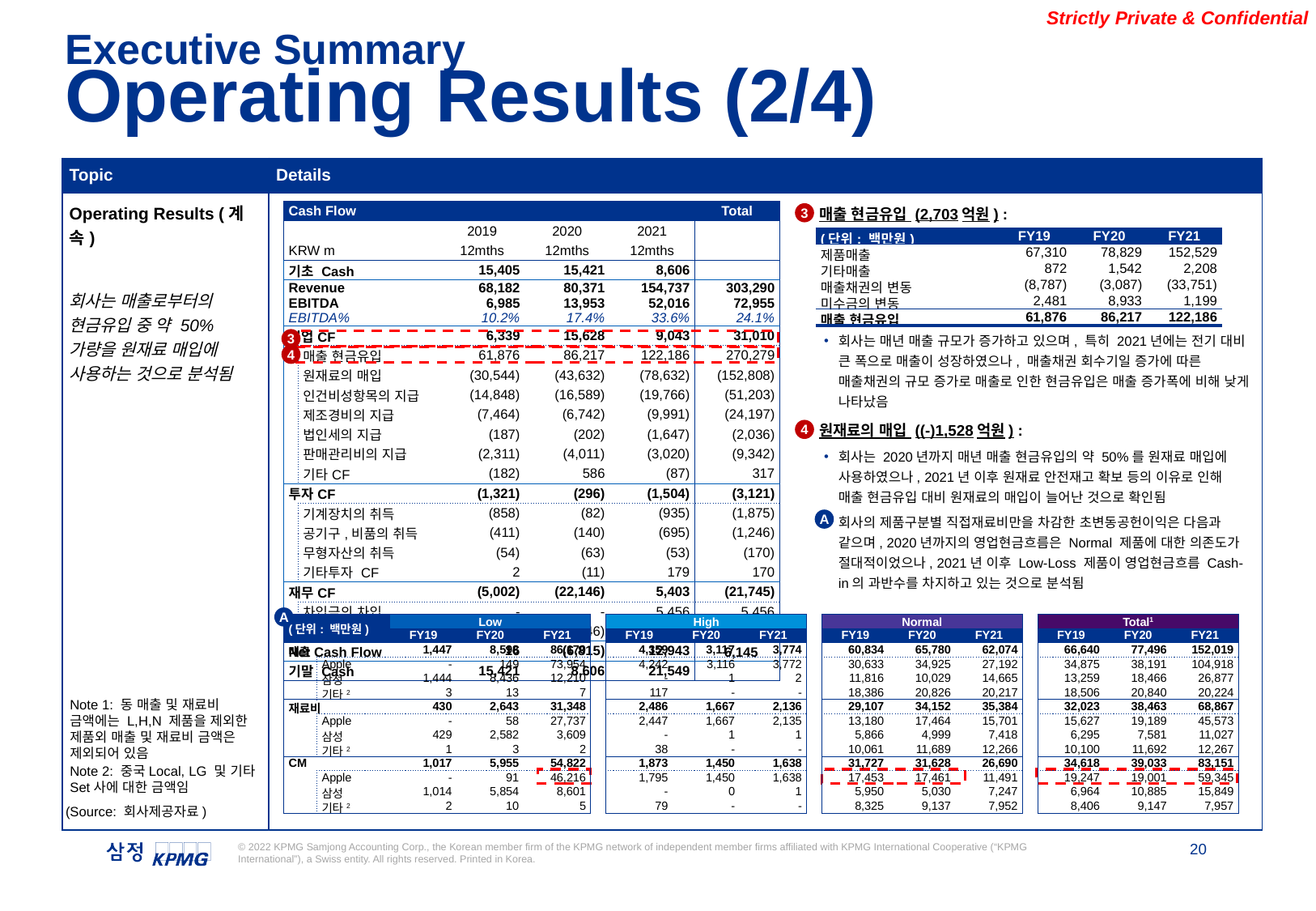

Executive Summary
Operating Results (2/4)
| Topic | Details |
| --- | --- |
| Operating Results (계속) 회사는 매출로부터의 현금유입 중 약 50% 가량을 원재료 매입에 사용하는 것으로 분석됨 |  |
| Cash Flow |  |  |  |  |  | Total |
| --- | --- | --- | --- | --- | --- | --- |
|  |  |  | 2019 | 2020 | 2021 |  |
| KRW m |  |  | 12mths | 12mths | 12mths |  |
| 기초 Cash |  |  | 15,405 | 15,421 | 8,606 |  |
| Revenue |  |  | 68,182 | 80,371 | 154,737 | 303,290 |
| EBITDA |  |  | 6,985 | 13,953 | 52,016 | 72,955 |
| EBITDA% |  |  | 10.2% | 17.4% | 33.6% | 24.1% |
| 영업CF |  |  | 6,339 | 15,628 | 9,043 | 31,010 |
|  | 매출 현금유입 |  | 61,876 | 86,217 | 122,186 | 270,279 |
|  | 원재료의 매입 |  | (30,544) | (43,632) | (78,632) | (152,808) |
|  | 인건비성항목의 지급 |  | (14,848) | (16,589) | (19,766) | (51,203) |
|  | 제조경비의 지급 |  | (7,464) | (6,742) | (9,991) | (24,197) |
|  | 법인세의 지급 |  | (187) | (202) | (1,647) | (2,036) |
|  | 판매관리비의 지급 |  | (2,311) | (4,011) | (3,020) | (9,342) |
|  | 기타CF |  | (182) | 586 | (87) | 317 |
| 투자CF |  |  | (1,321) | (296) | (1,504) | (3,121) |
|  | 기계장치의 취득 |  | (858) | (82) | (935) | (1,875) |
|  | 공기구,비품의 취득 |  | (411) | (140) | (695) | (1,246) |
|  | 무형자산의 취득 |  | (54) | (63) | (53) | (170) |
|  | 기타투자 CF |  | 2 | (11) | 179 | 170 |
| 재무CF |  |  | (5,002) | (22,146) | 5,403 | (21,745) |
|  | 차입금의 차입 |  | - | - | 5,456 | 5,456 |
|  | 배당금의 지급 |  | (5,002) | (22,146) | (52) | (27,200) |
| Net Cash Flow |  |  | 16 | (6,815) | 12,943 | 6,145 |
| 기말 Cash |  |  | 15,421 | 8,606 | 21,549 |  |
매출 현금유입 (2,703억원) :

회사는 매년 매출 규모가 증가하고 있으며, 특히 2021년에는 전기 대비 큰 폭으로 매출이 성장하였으나, 매출채권 회수기일 증가에 따른 매출채권의 규모 증가로 매출로 인한 현금유입은 매출 증가폭에 비해 낮게 나타났음
3
| (단위: 백만원) |  | FY19 | FY20 | FY21 |
| --- | --- | --- | --- | --- |
| 제품매출 |  | 67,310 | 78,829 | 152,529 |
| 기타매출 |  | 872 | 1,542 | 2,208 |
| 매출채권의 변동 |  | (8,787) | (3,087) | (33,751) |
| 미수금의 변동 |  | 2,481 | 8,933 | 1,199 |
| 매출 현금유입 |  | 61,876 | 86,217 | 122,186 |
3

4

원재료의 매입 ((-)1,528억원) :
회사는 2020년까지 매년 매출 현금유입의 약 50%를 원재료 매입에 사용하였으나, 2021년 이후 원재료 안전재고 확보 등의 이유로 인해 매출 현금유입 대비 원재료의 매입이 늘어난 것으로 확인됨
회사의 제품구분별 직접재료비만을 차감한 초변동공헌이익은 다음과 같으며, 2020년까지의 영업현금흐름은 Normal 제품에 대한 의존도가 절대적이었으나, 2021년 이후 Low-Loss 제품이 영업현금흐름 Cash-in의 과반수를 차지하고 있는 것으로 분석됨
4
A
A
| (단위: 백만원) |  | Low |  |  |  | High |  |  |  | Normal |  |  |  | Total1 |  |  |
| --- | --- | --- | --- | --- | --- | --- | --- | --- | --- | --- | --- | --- | --- | --- | --- | --- |
|  |  | FY19 | FY20 | FY21 |  | FY19 | FY20 | FY21 |  | FY19 | FY20 | FY21 |  | FY19 | FY20 | FY21 |
| 매출 |  | 1,447 | 8,598 | 86,170 |  | 4,359 | 3,117 | 3,774 |  | 60,834 | 65,780 | 62,074 |  | 66,640 | 77,496 | 152,019 |
|  | Apple | - | 149 | 73,954 |  | 4,242 | 3,116 | 3,772 |  | 30,633 | 34,925 | 27,192 |  | 34,875 | 38,191 | 104,918 |
|  | 삼성 | 1,444 | 8,436 | 12,210 |  | - | 1 | 2 |  | 11,816 | 10,029 | 14,665 |  | 13,259 | 18,466 | 26,877 |
|  | 기타2 | 3 | 13 | 7 |  | 117 | - | - |  | 18,386 | 20,826 | 20,217 |  | 18,506 | 20,840 | 20,224 |
| 재료비 |  | 430 | 2,643 | 31,348 |  | 2,486 | 1,667 | 2,136 |  | 29,107 | 34,152 | 35,384 |  | 32,023 | 38,463 | 68,867 |
|  | Apple | - | 58 | 27,737 |  | 2,447 | 1,667 | 2,135 |  | 13,180 | 17,464 | 15,701 |  | 15,627 | 19,189 | 45,573 |
|  | 삼성 | 429 | 2,582 | 3,609 |  | - | 1 | 1 |  | 5,866 | 4,999 | 7,418 |  | 6,295 | 7,581 | 11,027 |
|  | 기타2 | 1 | 3 | 2 |  | 38 | - | - |  | 10,061 | 11,689 | 12,266 |  | 10,100 | 11,692 | 12,267 |
| CM |  | 1,017 | 5,955 | 54,822 |  | 1,873 | 1,450 | 1,638 |  | 31,727 | 31,628 | 26,690 |  | 34,618 | 39,033 | 83,151 |
|  | Apple | - | 91 | 46,216 |  | 1,795 | 1,450 | 1,638 |  | 17,453 | 17,461 | 11,491 |  | 19,247 | 19,001 | 59,345 |
|  | 삼성 | 1,014 | 5,854 | 8,601 |  | - | 0 | 1 |  | 5,950 | 5,030 | 7,247 |  | 6,964 | 10,885 | 15,849 |
|  | 기타2 | 2 | 10 | 5 |  | 79 | - | - |  | 8,325 | 9,137 | 7,952 |  | 8,406 | 9,147 | 7,957 |
Note 1: 동 매출 및 재료비 금액에는 L,H,N 제품을 제외한 제품외 매출 및 재료비 금액은 제외되어 있음
Note 2: 중국Local, LG 및 기타 Set사에 대한 금액임

(Source: 회사제공자료)